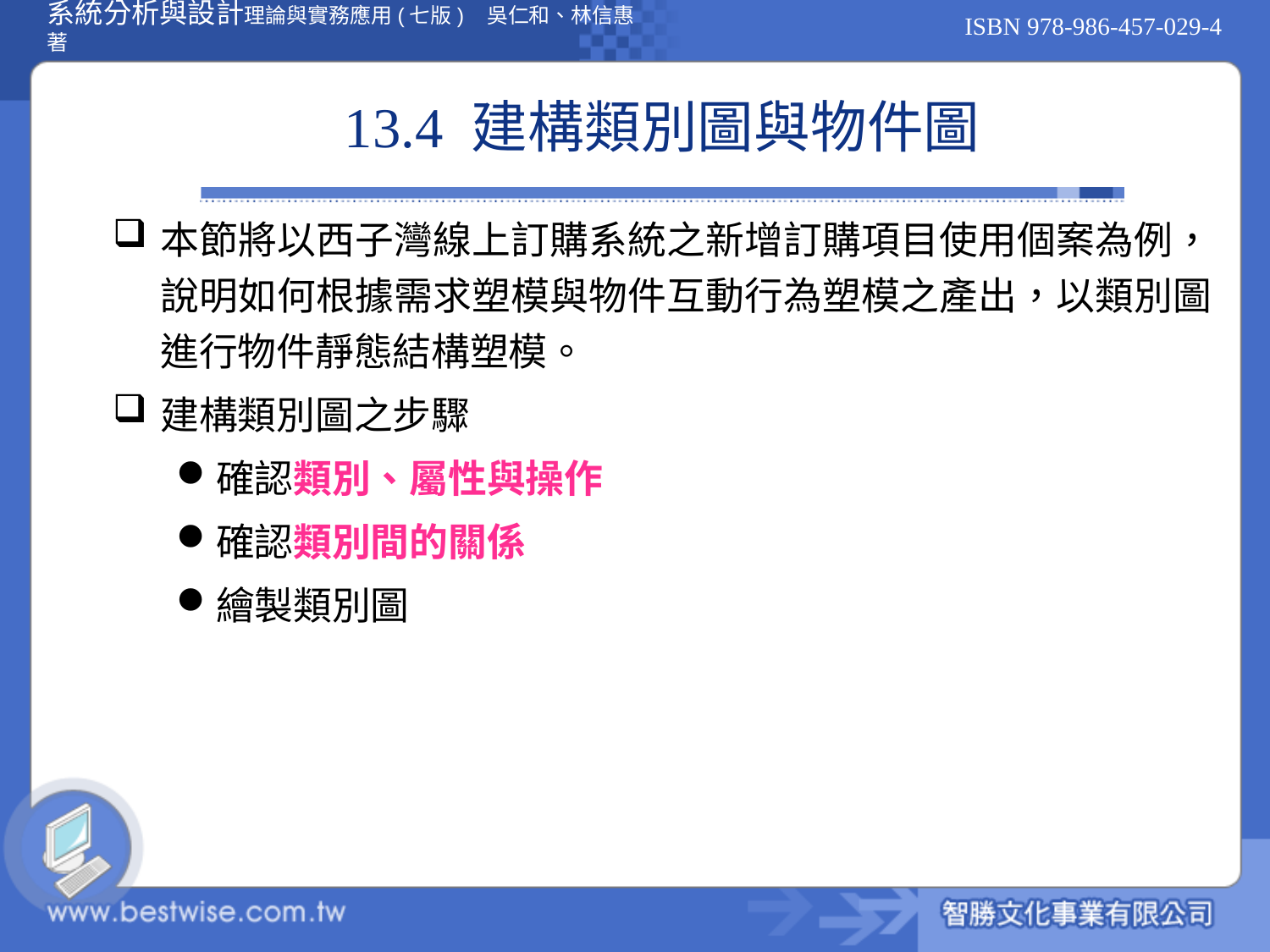

# 13.4 建構類別圖與物件圖
本節將以西子灣線上訂購系統之新增訂購項目使用個案為例，說明如何根據需求塑模與物件互動行為塑模之產出，以類別圖進行物件靜態結構塑模。
建構類別圖之步驟
確認類別、屬性與操作
確認類別間的關係
繪製類別圖